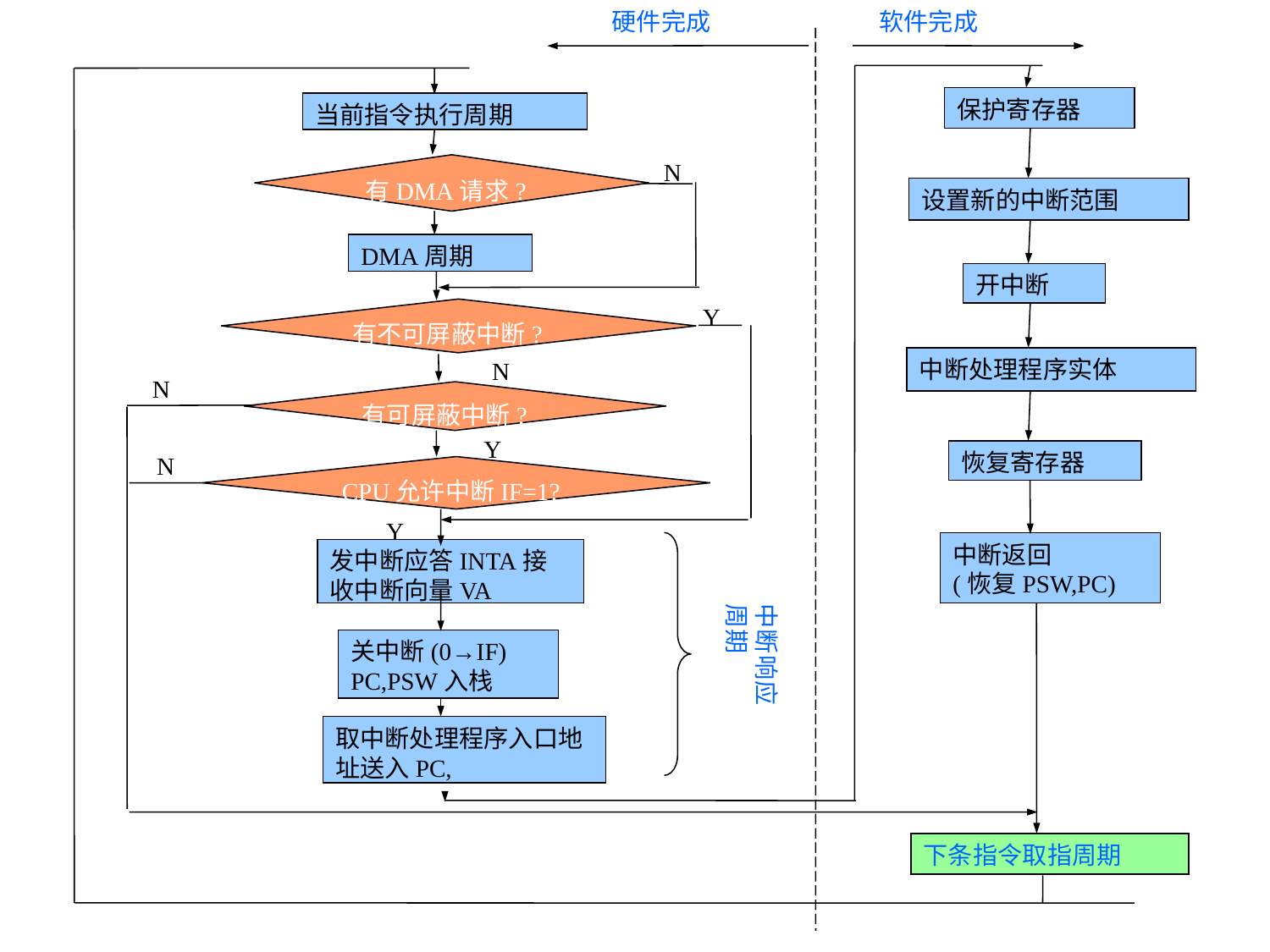

硬件完成
软件完成

保护寄存器
当前指令执行周期

N
有DMA请求?
设置新的中断范围

DMA周期
开中断

Y
有不可屏蔽中断?

中断处理程序实体
N

N
有可屏蔽中断?

Y

恢复寄存器
N
CPU允许中断IF=1?

Y

中断返回
(恢复PSW,PC)
发中断应答INTA接收中断向量VA
中断响应
周期

关中断(0→IF)
PC,PSW入栈

取中断处理程序入口地址送入PC,

下条指令取指周期